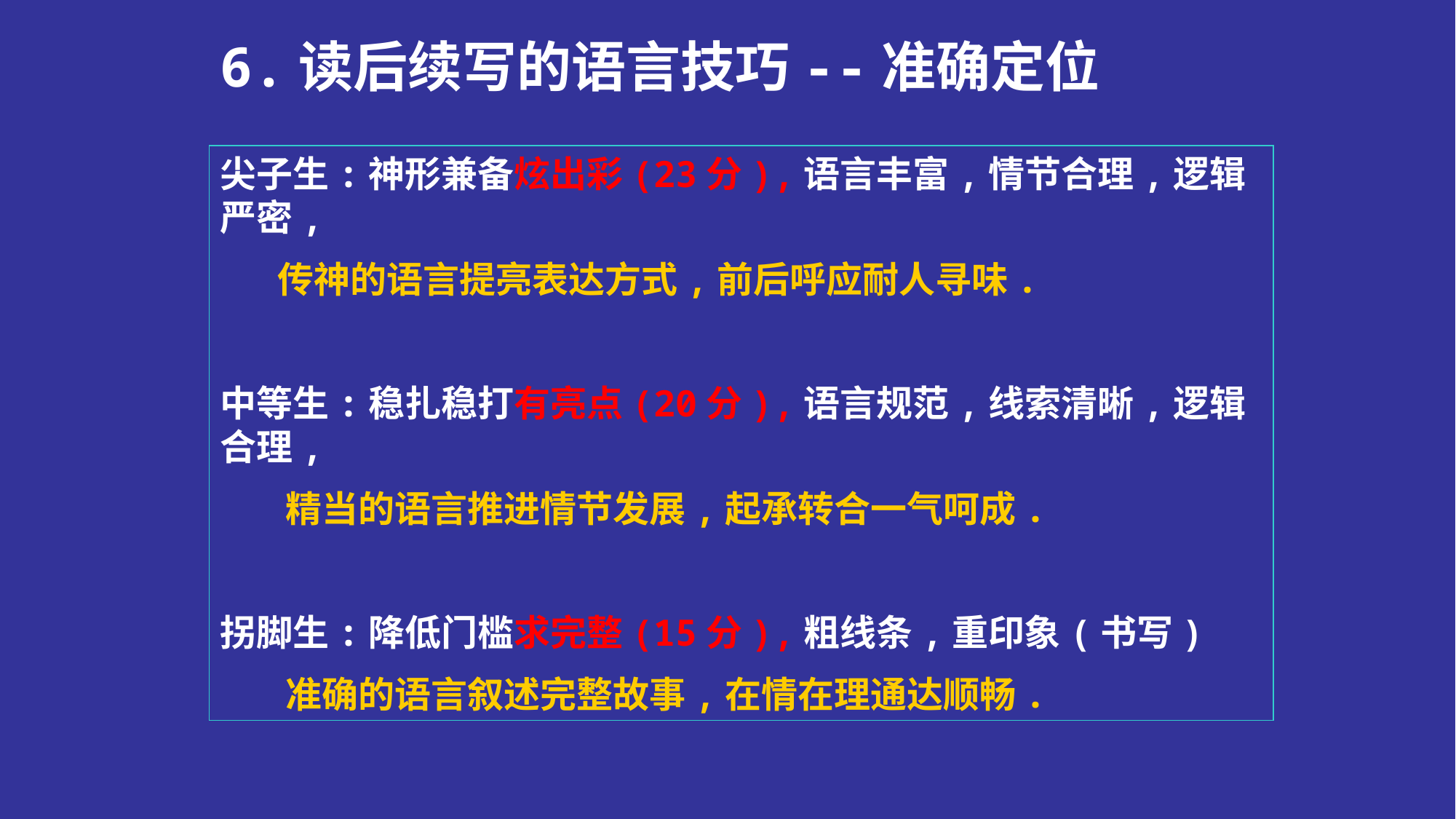

6.读后续写的语言技巧--准确定位
尖子生:神形兼备炫出彩(23分),语言丰富,情节合理,逻辑严密,
      传神的语言提亮表达方式,前后呼应耐人寻味.

中等生:稳扎稳打有亮点(20分),语言规范,线索清晰,逻辑合理,
       精当的语言推进情节发展,起承转合一气呵成.

拐脚生:降低门槛求完整(15分),粗线条,重印象(书写)
       准确的语言叙述完整故事,在情在理通达顺畅.